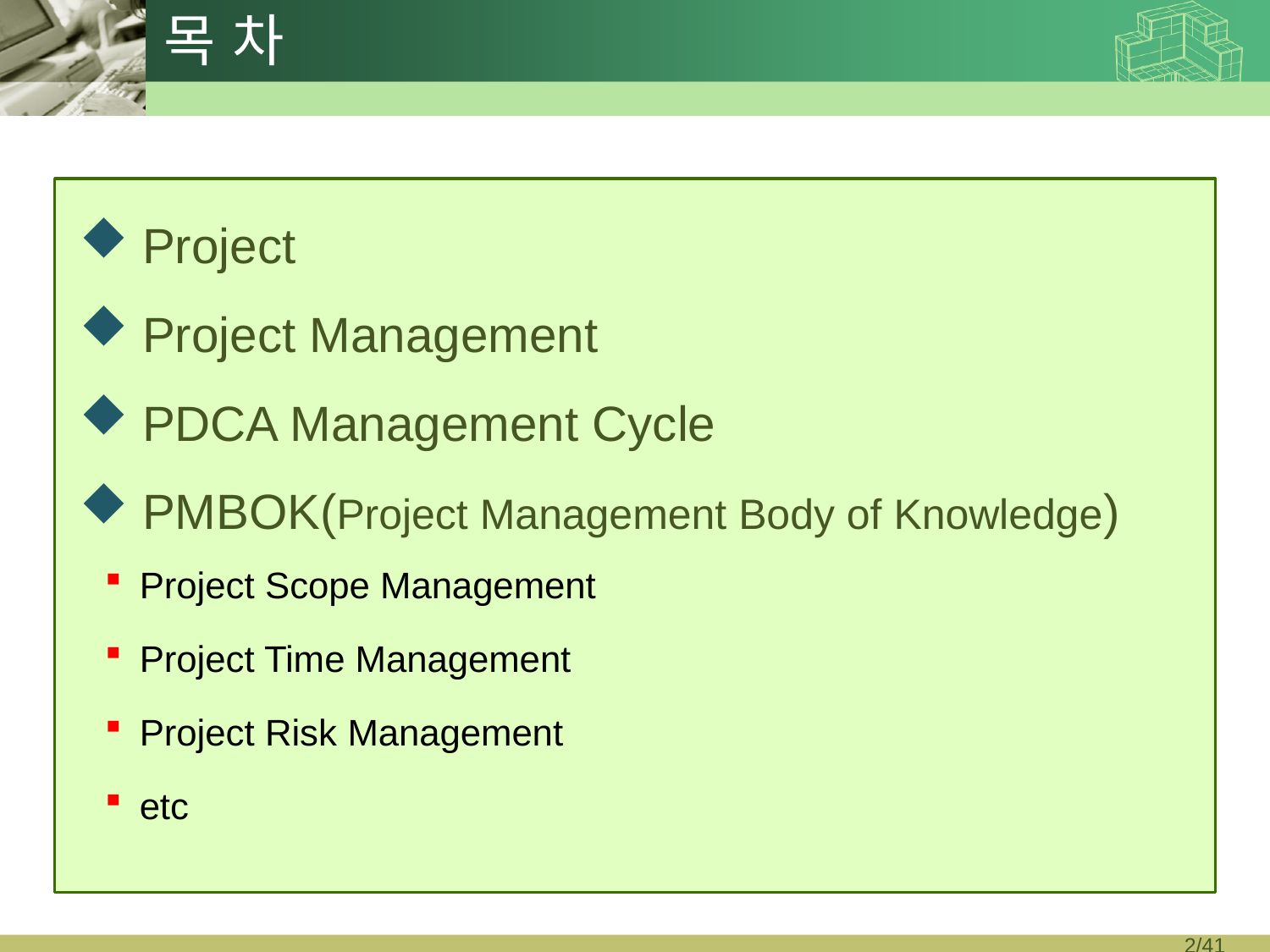

# 목 차
 Project
 Project Management
 PDCA Management Cycle
 PMBOK(Project Management Body of Knowledge)
 Project Scope Management
 Project Time Management
 Project Risk Management
 etc